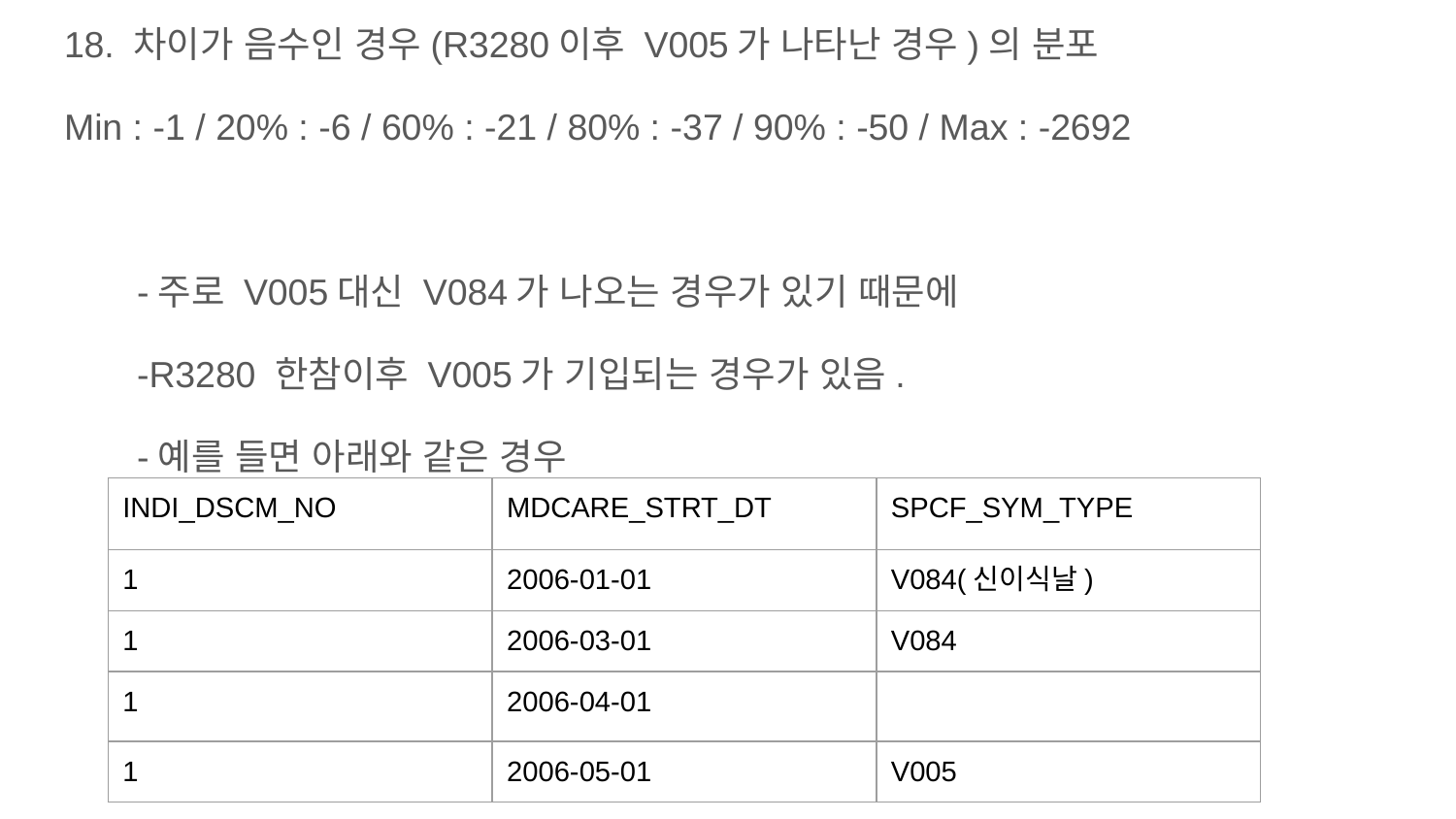

18. 차이가 음수인 경우(R3280이후 V005가 나타난 경우)의 분포
Min : -1 / 20% : -6 / 60% : -21 / 80% : -37 / 90% : -50 / Max : -2692

-주로 V005대신 V084가 나오는 경우가 있기 때문에
-R3280 한참이후 V005가 기입되는 경우가 있음.
-예를 들면 아래와 같은 경우

| INDI\_DSCM\_NO | MDCARE\_STRT\_DT | SPCF\_SYM\_TYPE |
| --- | --- | --- |
| 1 | 2006-01-01 | V084(신이식날) |
| 1 | 2006-03-01 | V084 |
| 1 | 2006-04-01 |  |
| 1 | 2006-05-01 | V005 |